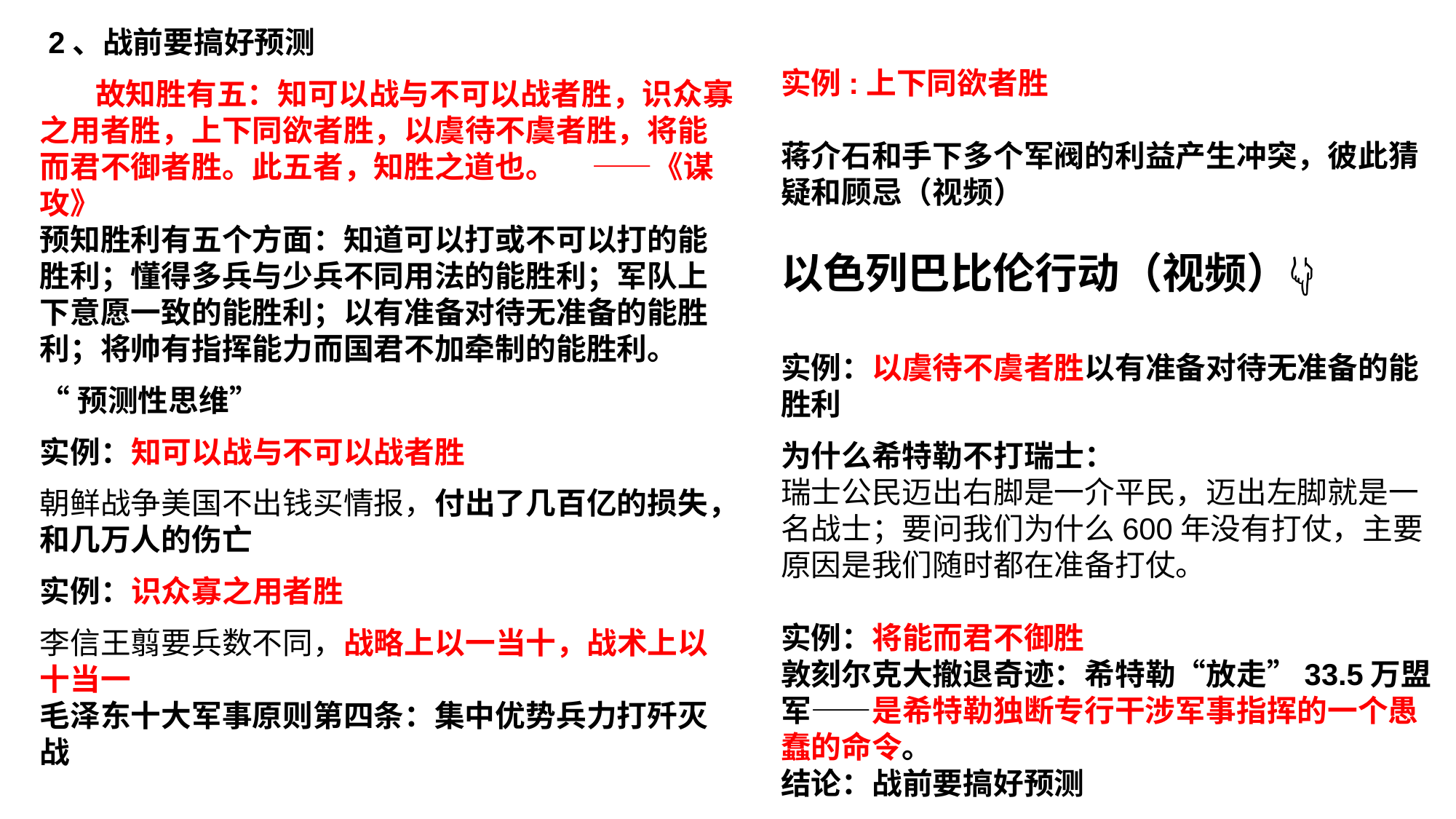

2、战前要搞好预测
       故知胜有五：知可以战与不可以战者胜，识众寡之用者胜，上下同欲者胜，以虞待不虞者胜，将能而君不御者胜。此五者，知胜之道也。	 ——《谋攻》
预知胜利有五个方面：知道可以打或不可以打的能胜利；懂得多兵与少兵不同用法的能胜利；军队上下意愿一致的能胜利；以有准备对待无准备的能胜利；将帅有指挥能力而国君不加牵制的能胜利。
“预测性思维”
实例：知可以战与不可以战者胜
朝鲜战争美国不出钱买情报，付出了几百亿的损失，和几万人的伤亡
实例：识众寡之用者胜
李信王翦要兵数不同，战略上以一当十，战术上以十当一
毛泽东十大军事原则第四条：集中优势兵力打歼灭战

实例:上下同欲者胜

蒋介石和手下多个军阀的利益产生冲突，彼此猜疑和顾忌（视频）

以色列巴比伦行动（视频）👇

实例：以虞待不虞者胜以有准备对待无准备的能胜利
为什么希特勒不打瑞士：
瑞士公民迈出右脚是一介平民，迈出左脚就是一名战士；要问我们为什么600年没有打仗，主要原因是我们随时都在准备打仗。

实例：将能而君不御胜
敦刻尔克大撤退奇迹：希特勒“放走”33.5万盟军——是希特勒独断专行干涉军事指挥的一个愚蠢的命令。
结论：战前要搞好预测